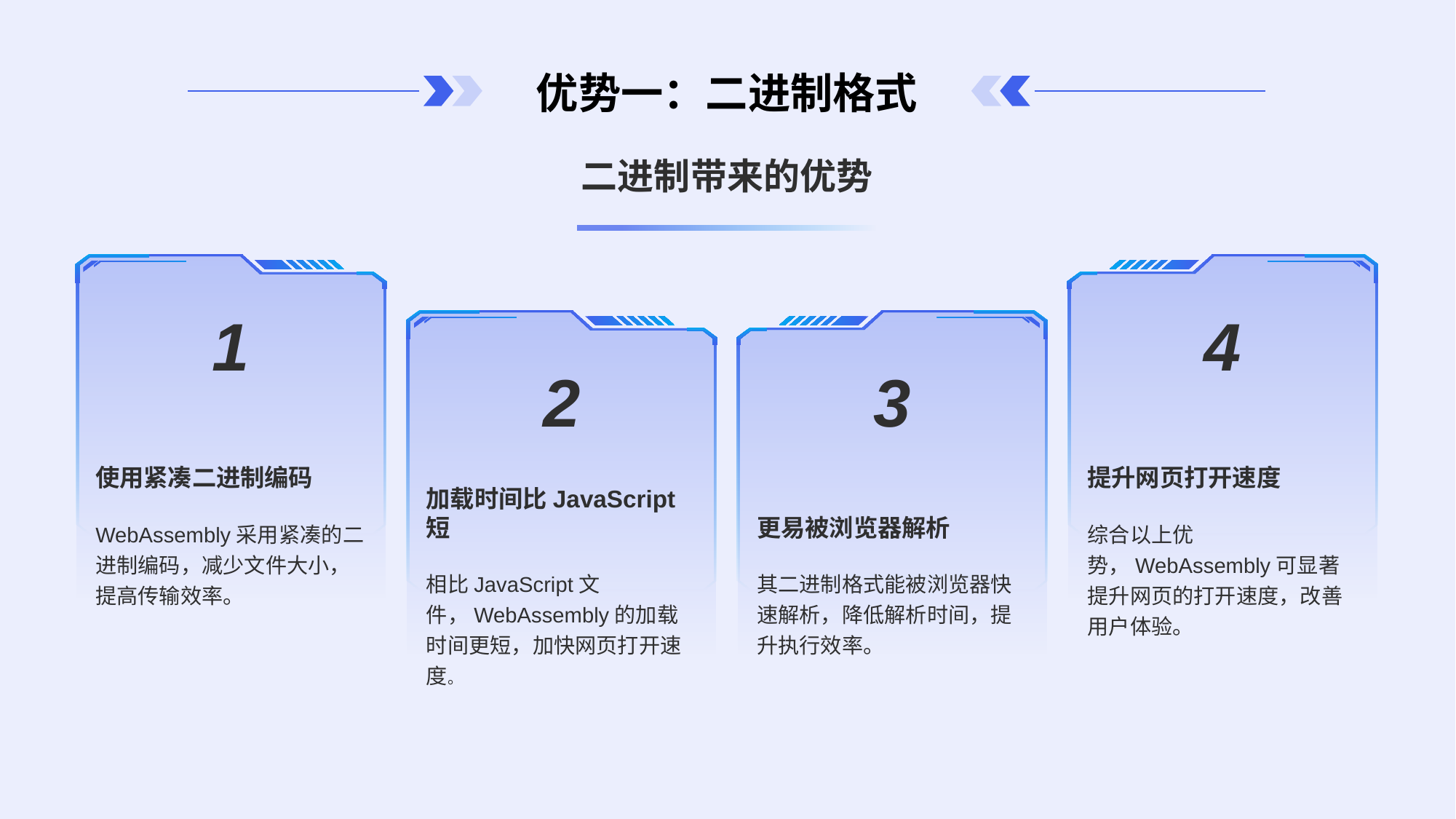

# 优势一：二进制格式
二进制带来的优势

1
使用紧凑二进制编码
WebAssembly采用紧凑的二进制编码，减少文件大小，提高传输效率。

4
提升网页打开速度
综合以上优势，WebAssembly可显著提升网页的打开速度，改善用户体验。

2
加载时间比JavaScript短
相比JavaScript文件，WebAssembly的加载时间更短，加快网页打开速度。

3
更易被浏览器解析
其二进制格式能被浏览器快速解析，降低解析时间，提升执行效率。